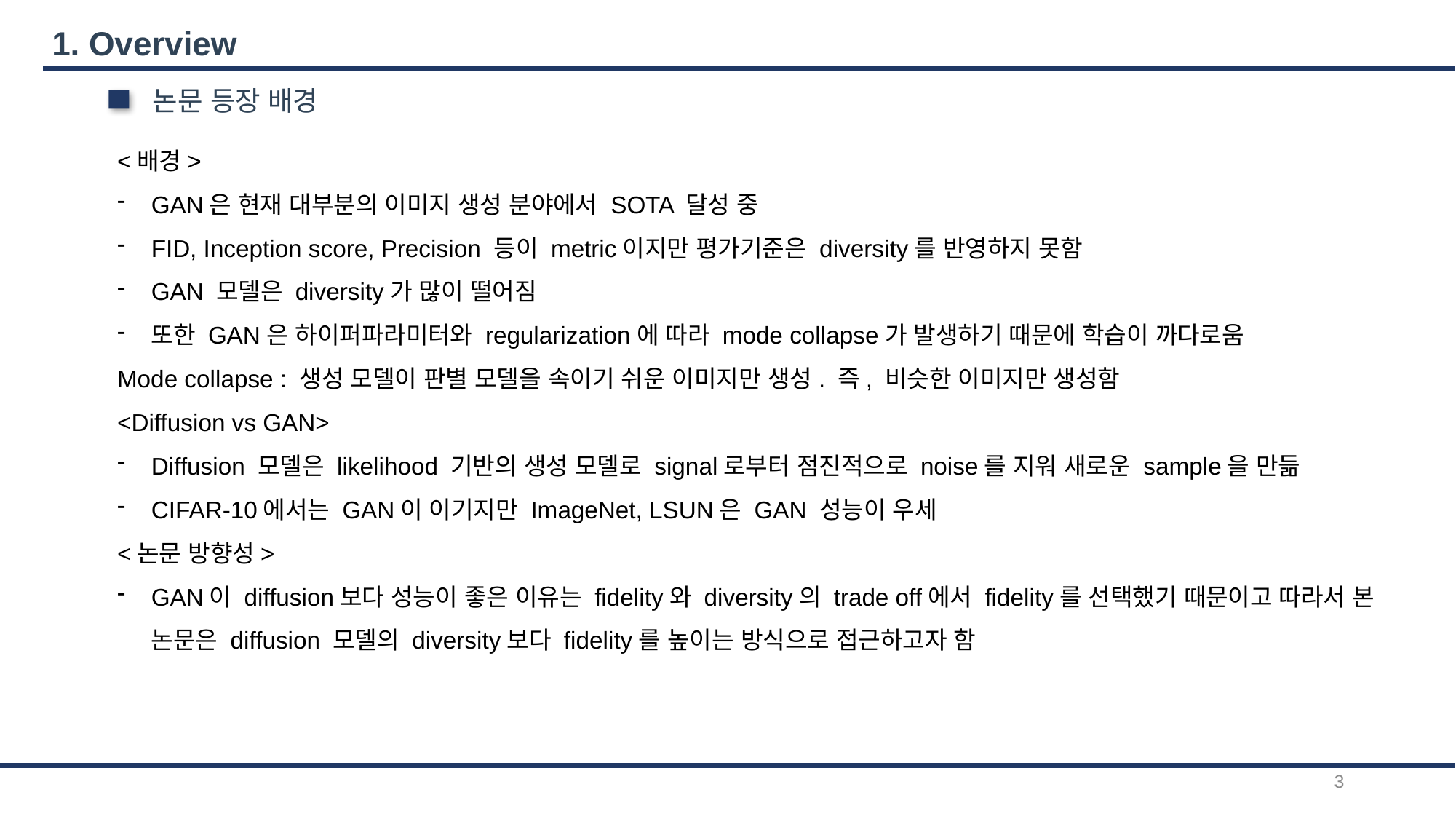

1. Overview
논문 등장 배경

<배경>
GAN은 현재 대부분의 이미지 생성 분야에서 SOTA 달성 중
FID, Inception score, Precision 등이 metric이지만 평가기준은 diversity를 반영하지 못함
GAN 모델은 diversity가 많이 떨어짐
또한 GAN은 하이퍼파라미터와 regularization에 따라 mode collapse가 발생하기 때문에 학습이 까다로움
Mode collapse : 생성 모델이 판별 모델을 속이기 쉬운 이미지만 생성. 즉, 비슷한 이미지만 생성함
<Diffusion vs GAN>
Diffusion 모델은 likelihood 기반의 생성 모델로 signal로부터 점진적으로 noise를 지워 새로운 sample을 만듦
CIFAR-10에서는 GAN이 이기지만 ImageNet, LSUN은 GAN 성능이 우세
<논문 방향성>
GAN이 diffusion보다 성능이 좋은 이유는 fidelity와 diversity의 trade off에서 fidelity를 선택했기 때문이고 따라서 본 논문은 diffusion 모델의 diversity보다 fidelity를 높이는 방식으로 접근하고자 함

3